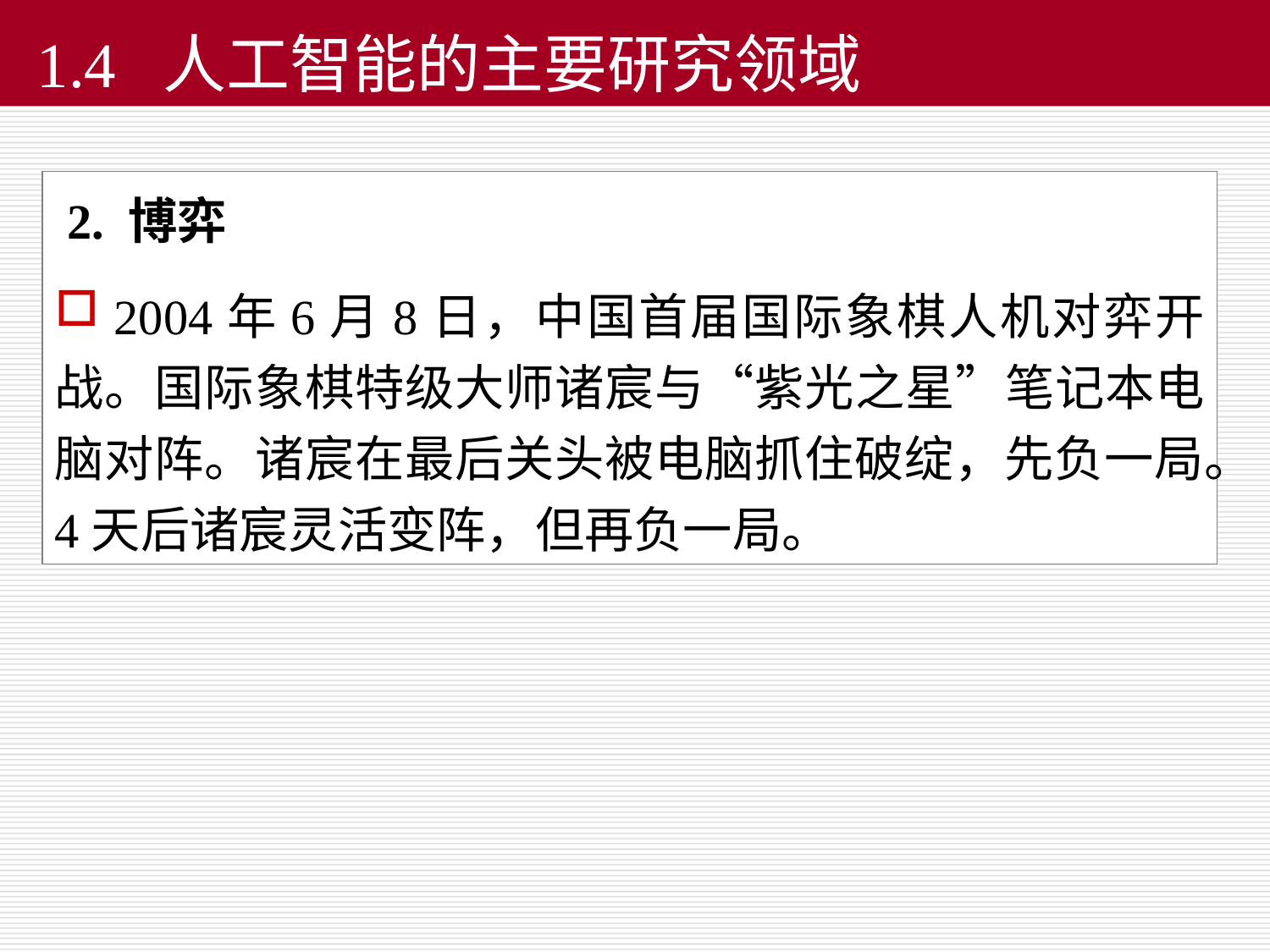

1.4  人工智能的主要研究领域
 2. 博弈
 2004年6月8日，中国首届国际象棋人机对弈开战。国际象棋特级大师诸宸与“紫光之星”笔记本电脑对阵。诸宸在最后关头被电脑抓住破绽，先负一局。4天后诸宸灵活变阵，但再负一局。
49